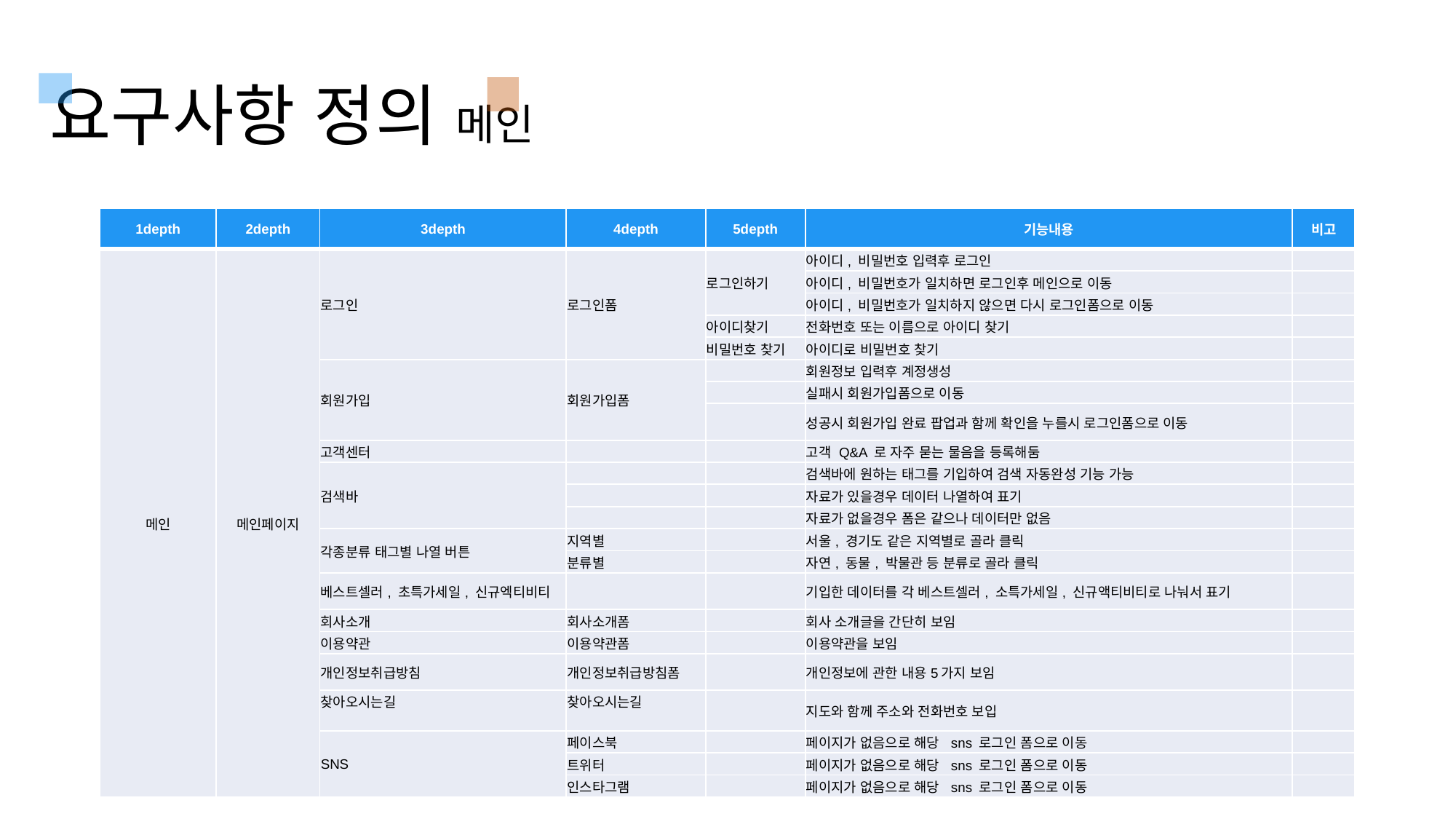

요구사항 정의 메인

| 1depth | 2depth | 3depth | 4depth | 5depth | 기능내용 | 비고 |
| --- | --- | --- | --- | --- | --- | --- |
| 메인 | 메인페이지 | 로그인 | 로그인폼 | 로그인하기 | 아이디, 비밀번호 입력후 로그인 |  |
|  |  |  |  |  | 아이디, 비밀번호가 일치하면 로그인후 메인으로 이동 |  |
|  |  |  |  |  | 아이디, 비밀번호가 일치하지 않으면 다시 로그인폼으로 이동 |  |
|  |  |  |  | 아이디찾기 | 전화번호 또는 이름으로 아이디 찾기 |  |
|  |  |  |  | 비밀번호 찾기 | 아이디로 비밀번호 찾기 |  |
|  |  | 회원가입 | 회원가입폼 |  | 회원정보 입력후 계정생성 |  |
|  |  |  |  |  | 실패시 회원가입폼으로 이동 |  |
|  |  |  |  |  | 성공시 회원가입 완료 팝업과 함께 확인을 누를시 로그인폼으로 이동 |  |
|  |  | 고객센터 |  |  | 고객 Q&A 로 자주 묻는 물음을 등록해둠 |  |
|  |  | 검색바 |  |  | 검색바에 원하는 태그를 기입하여 검색 자동완성 기능 가능 |  |
|  |  |  |  |  | 자료가 있을경우 데이터 나열하여 표기 |  |
|  |  |  |  |  | 자료가 없을경우 폼은 같으나 데이터만 없음 |  |
|  |  | 각종분류 태그별 나열 버튼 | 지역별 |  | 서울, 경기도 같은 지역별로 골라 클릭 |  |
|  |  |  | 분류별 |  | 자연, 동물, 박물관 등 분류로 골라 클릭 |  |
|  |  | 베스트셀러, 초특가세일, 신규엑티비티 |  |  | 기입한 데이터를 각 베스트셀러, 소특가세일, 신규액티비티로 나눠서 표기 |  |
|  |  | 회사소개 | 회사소개폼 |  | 회사 소개글을 간단히 보임 |  |
|  |  | 이용약관 | 이용약관폼 |  | 이용약관을 보임 |  |
|  |  | 개인정보취급방침 | 개인정보취급방침폼 |  | 개인정보에 관한 내용5가지 보임 |  |
|  |  | 찾아오시는길 | 찾아오시는길 |  | 지도와 함께 주소와 전화번호 보입 |  |
|  |  | SNS | 페이스북 |  | 페이지가 없음으로 해당 sns 로그인 폼으로 이동 |  |
|  |  |  | 트위터 |  | 페이지가 없음으로 해당 sns 로그인 폼으로 이동 |  |
|  |  |  | 인스타그램 |  | 페이지가 없음으로 해당 sns 로그인 폼으로 이동 |  |